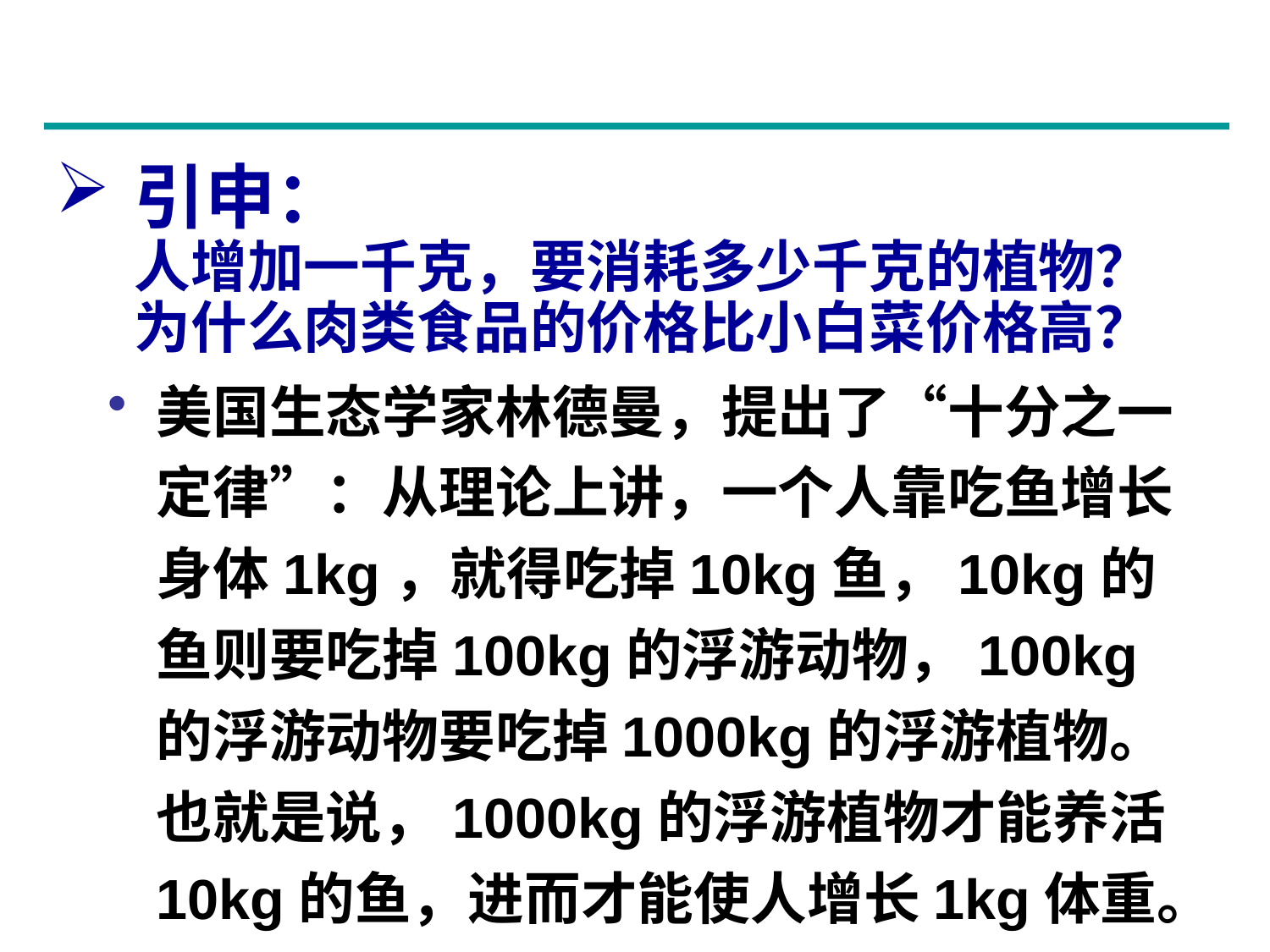

引申：
人增加一千克，要消耗多少千克的植物？
为什么肉类食品的价格比小白菜价格高？
美国生态学家林德曼，提出了“十分之一定律”：从理论上讲，一个人靠吃鱼增长身体1kg，就得吃掉10kg鱼，10kg的鱼则要吃掉100kg的浮游动物，100kg的浮游动物要吃掉1000kg的浮游植物。也就是说，1000kg的浮游植物才能养活10kg的鱼，进而才能使人增长1kg体重。